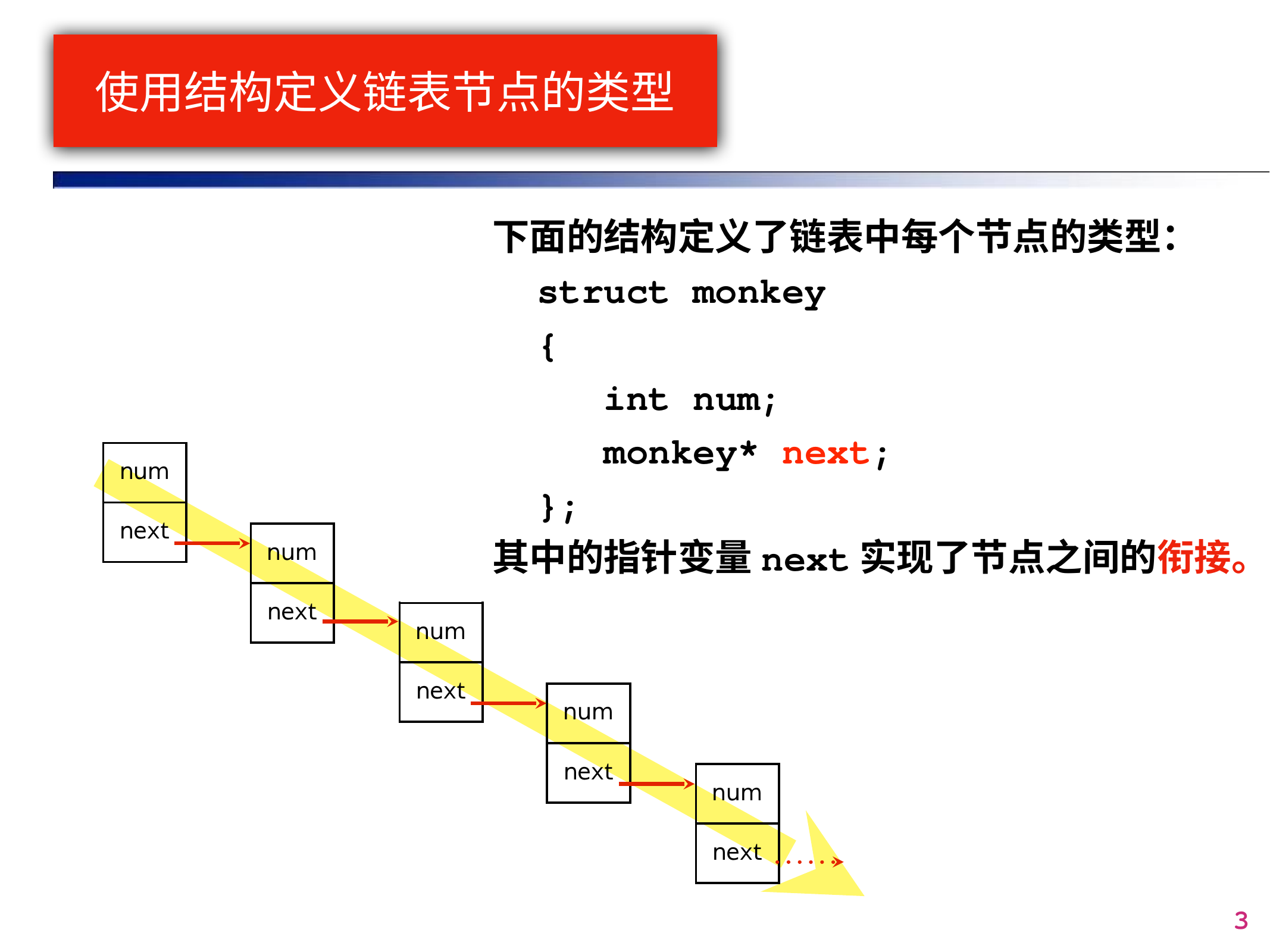

# 使用结构定义链表节点的类型
下面的结构定义了链表中每个节点的类型：
  struct monkey
  {
     int num;
     monkey* next;
  };
其中的指针变量next实现了节点之间的衔接。
| num |
| --- |
| next |

| num |
| --- |
| next |

| num |
| --- |
| next |

| num |
| --- |
| next |

| num |
| --- |
| next |

3